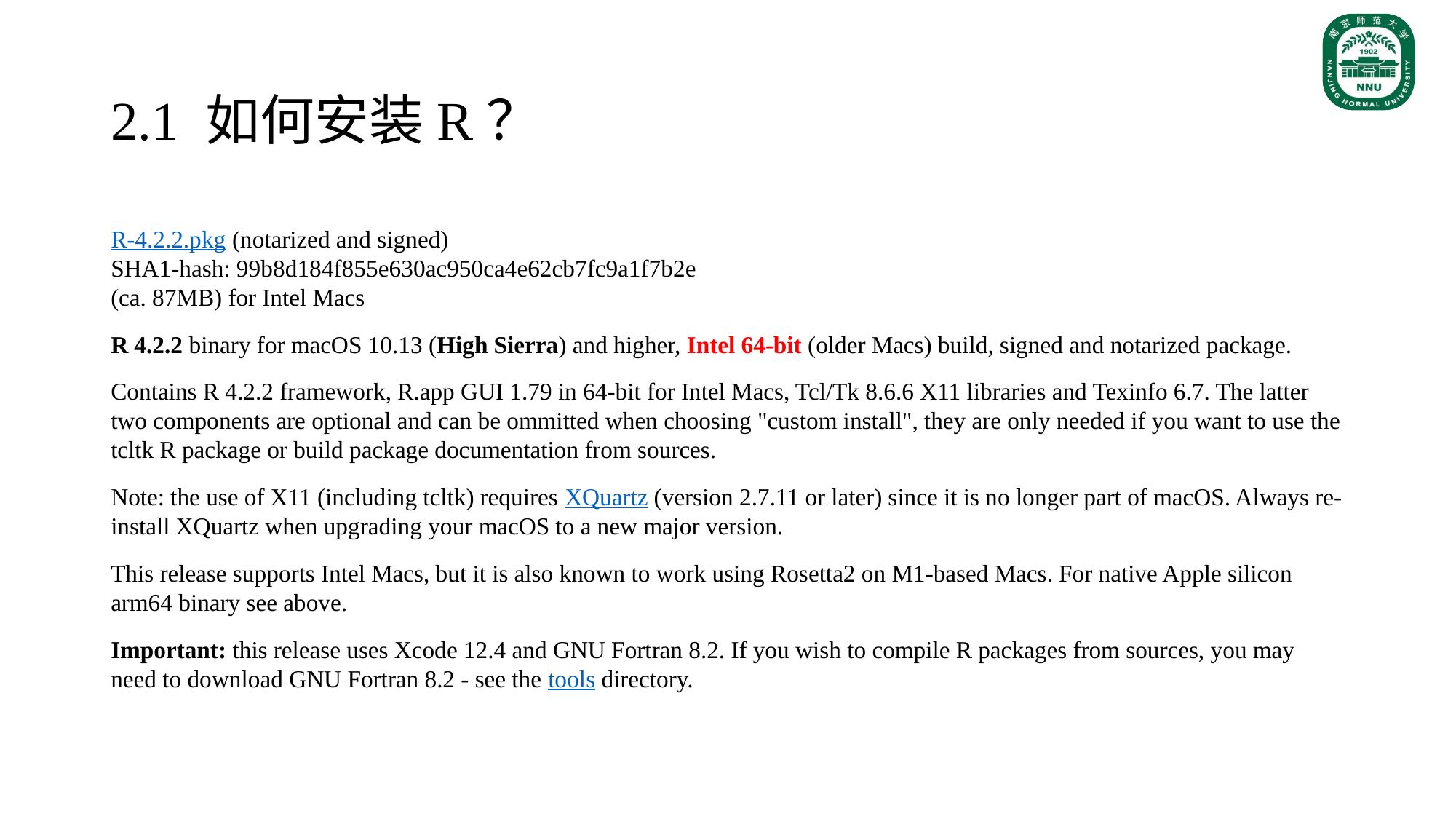

# 2.1 如何安装R？
R-4.2.2.pkg (notarized and signed)
SHA1-hash: 99b8d184f855e630ac950ca4e62cb7fc9a1f7b2e
(ca. 87MB) for Intel Macs
R 4.2.2 binary for macOS 10.13 (High Sierra) and higher, Intel 64-bit (older Macs) build, signed and notarized package.
Contains R 4.2.2 framework, R.app GUI 1.79 in 64-bit for Intel Macs, Tcl/Tk 8.6.6 X11 libraries and Texinfo 6.7. The latter two components are optional and can be ommitted when choosing "custom install", they are only needed if you want to use the tcltk R package or build package documentation from sources.
Note: the use of X11 (including tcltk) requires XQuartz (version 2.7.11 or later) since it is no longer part of macOS. Always re-install XQuartz when upgrading your macOS to a new major version.
This release supports Intel Macs, but it is also known to work using Rosetta2 on M1-based Macs. For native Apple silicon arm64 binary see above.
Important: this release uses Xcode 12.4 and GNU Fortran 8.2. If you wish to compile R packages from sources, you may need to download GNU Fortran 8.2 - see the tools directory.